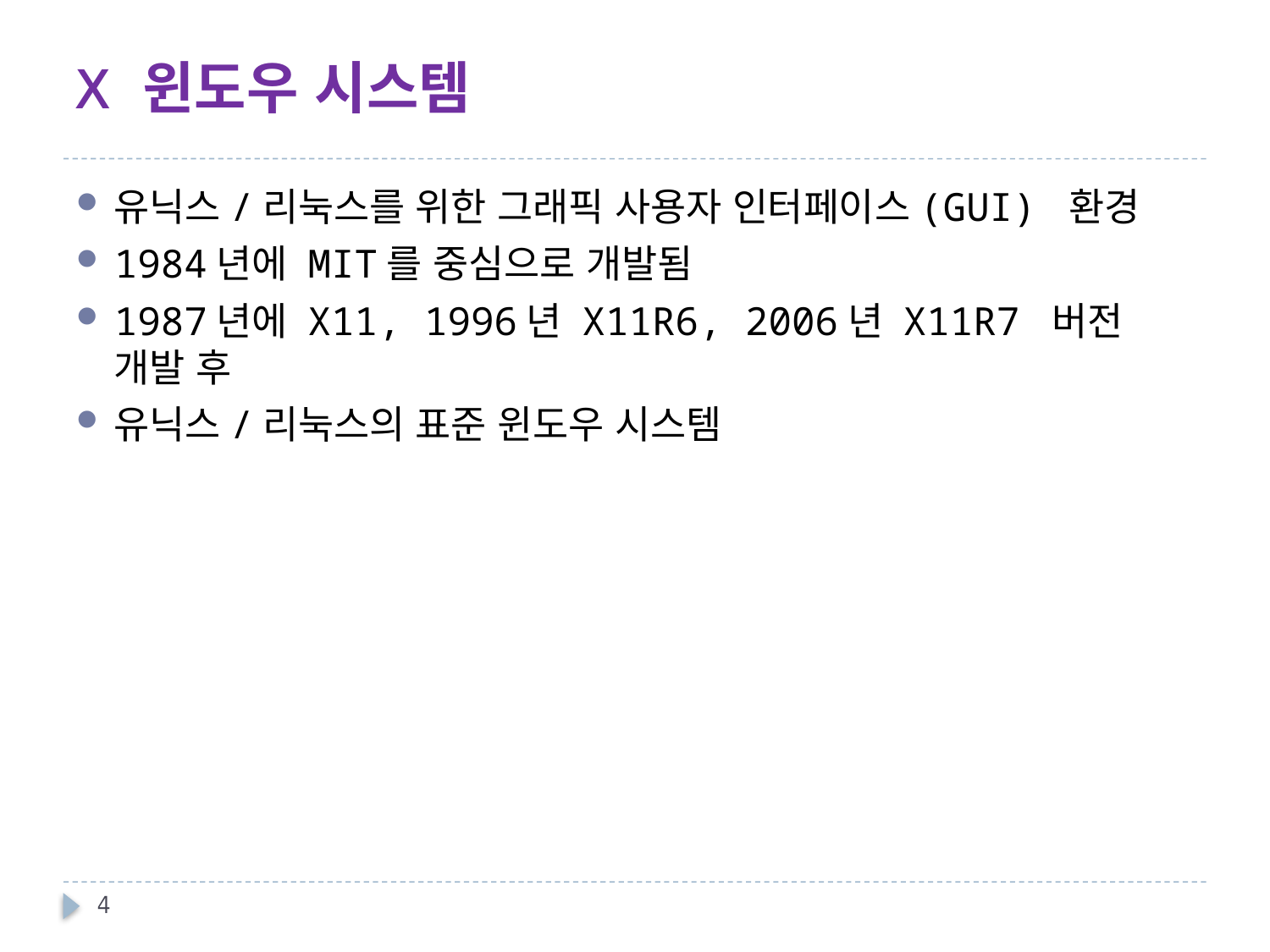

# X 윈도우 시스템
유닉스/리눅스를 위한 그래픽 사용자 인터페이스(GUI) 환경
1984년에 MIT를 중심으로 개발됨
1987년에 X11, 1996년 X11R6, 2006년 X11R7 버전 개발 후
유닉스/리눅스의 표준 윈도우 시스템

4